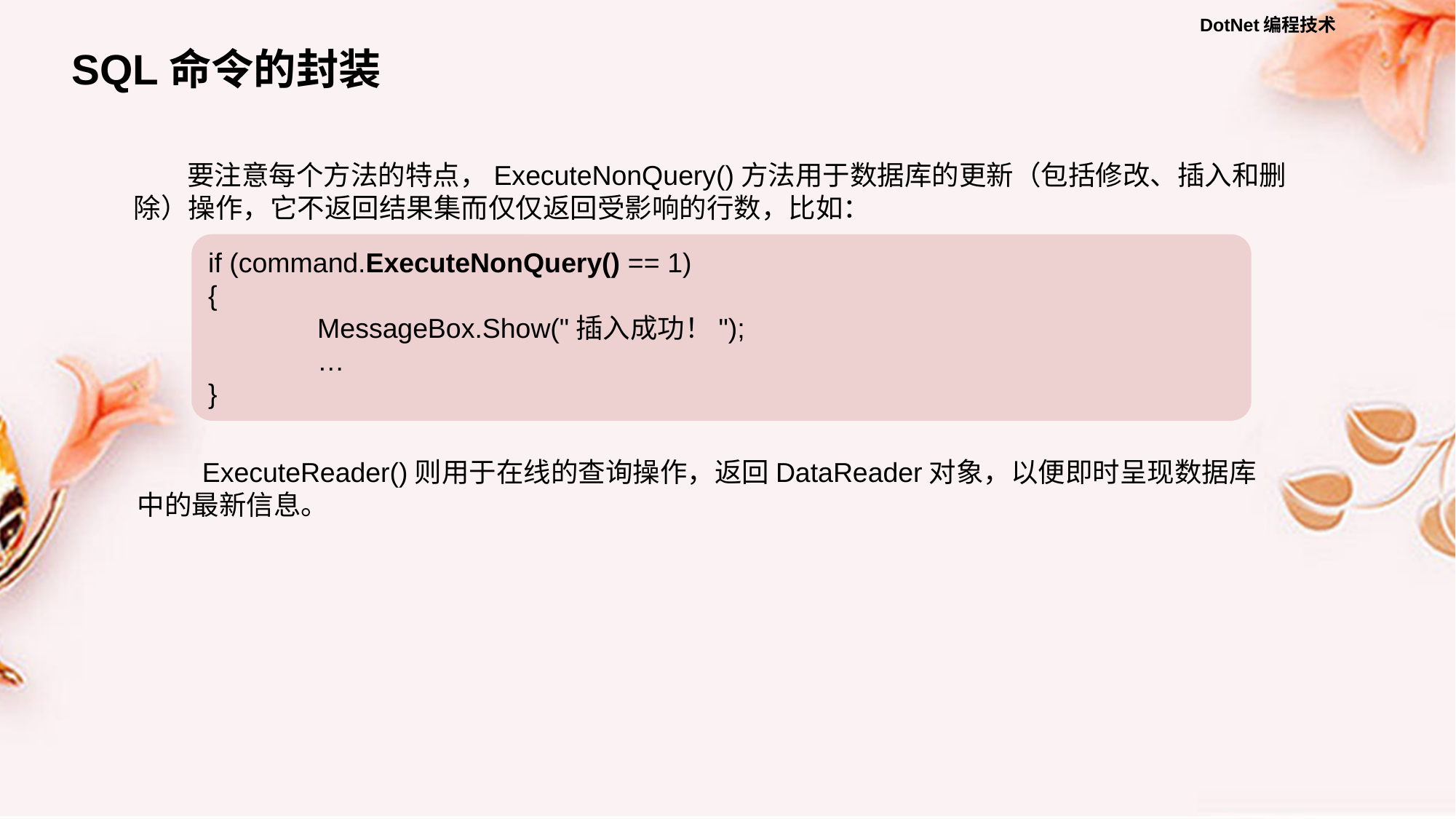

SQL命令的封装
要注意每个方法的特点，ExecuteNonQuery()方法用于数据库的更新（包括修改、插入和删除）操作，它不返回结果集而仅仅返回受影响的行数，比如：
if (command.ExecuteNonQuery() == 1)
{
	MessageBox.Show("插入成功！");
    	…
}
ExecuteReader()则用于在线的查询操作，返回DataReader对象，以便即时呈现数据库中的最新信息。